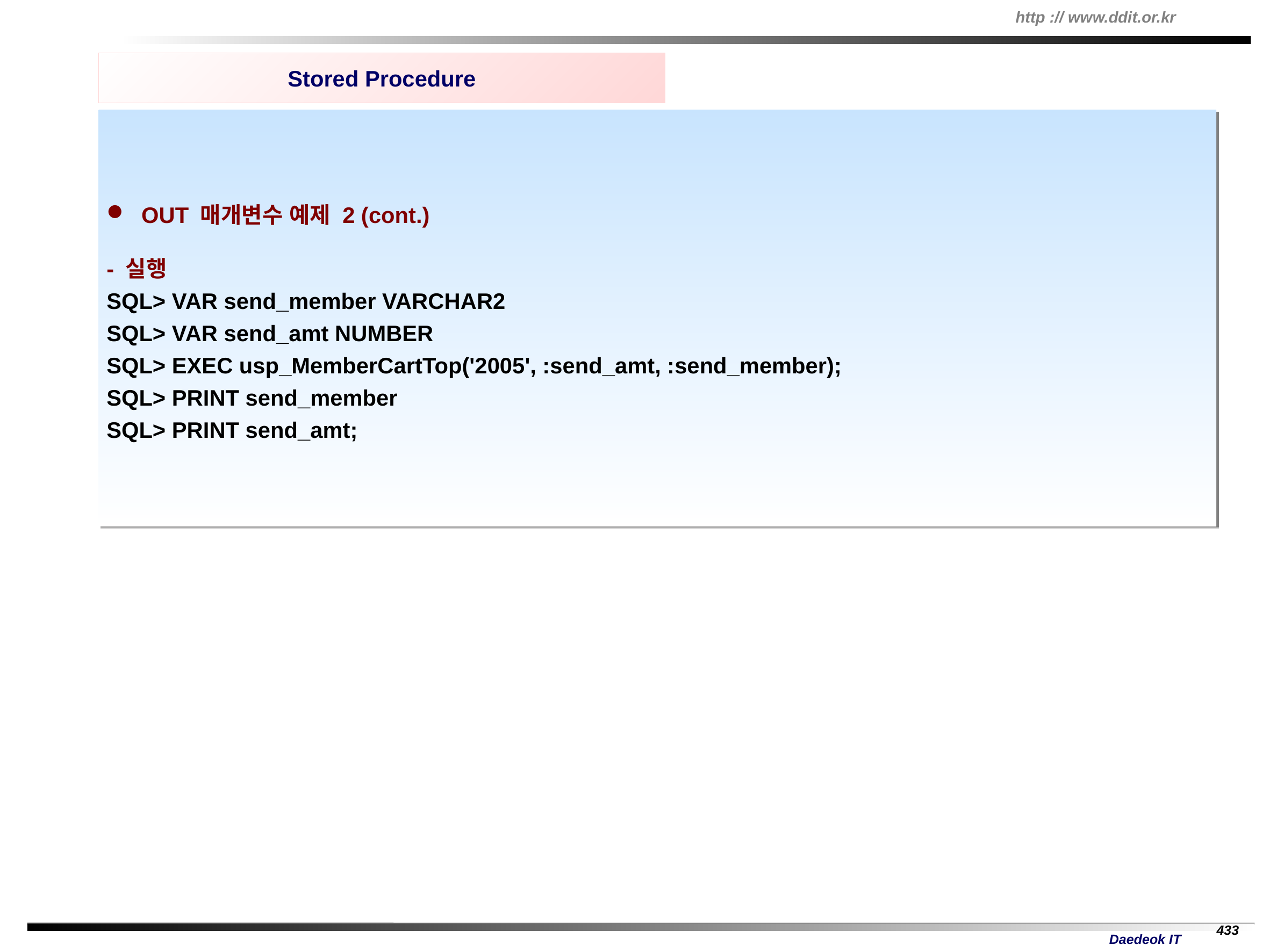

Stored Procedure
  OUT 매개변수 예제 2 (cont.)

- 실행
SQL> VAR send_member VARCHAR2
SQL> VAR send_amt NUMBER
SQL> EXEC usp_MemberCartTop('2005', :send_amt, :send_member);
SQL> PRINT send_member
SQL> PRINT send_amt;